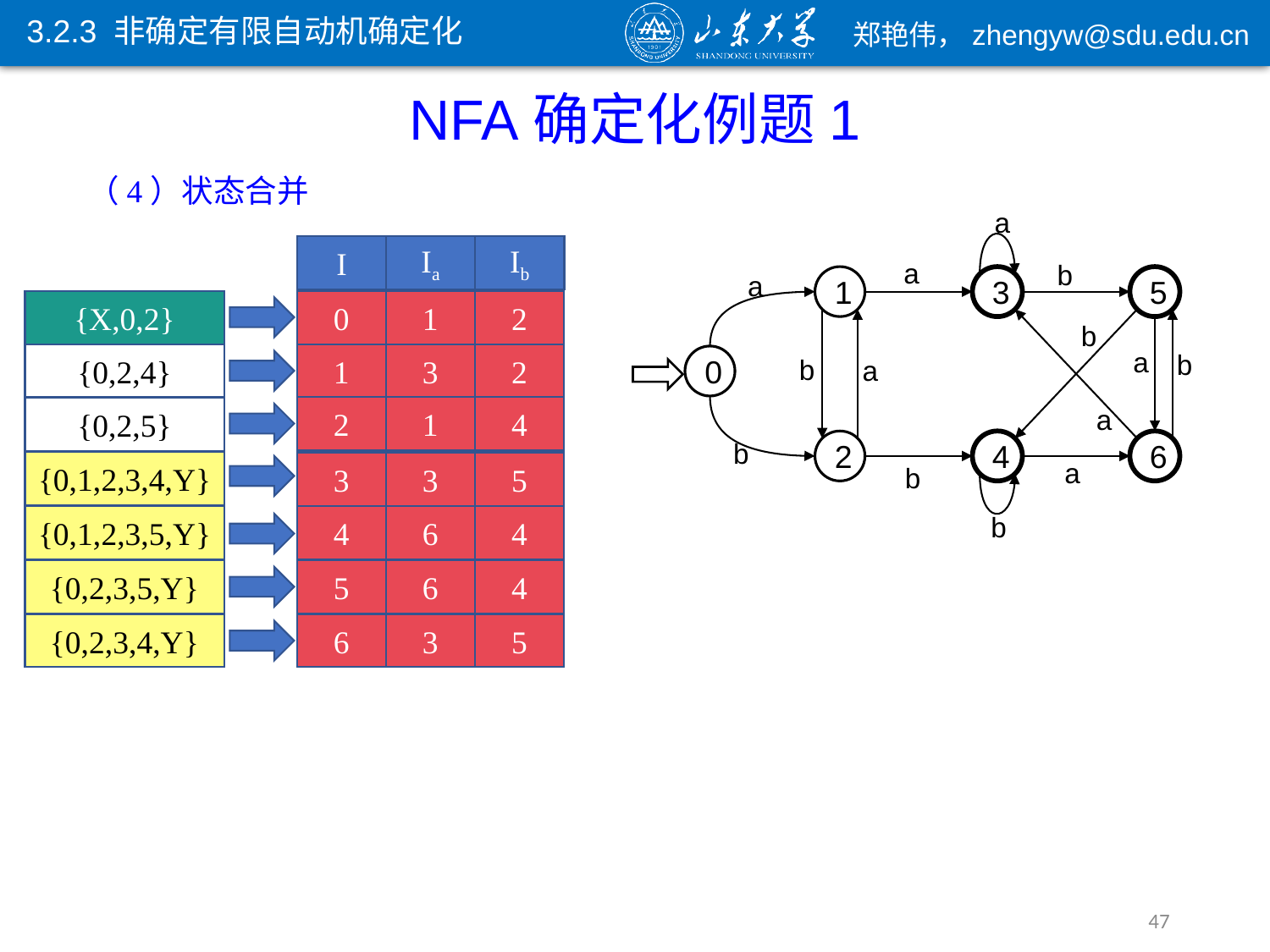

3.2.3 非确定有限自动机确定化
NFA确定化例题1
（4）状态合并
a
I
Ia
Ib
a
b
a
1
3
5
0

2
4
6
{X,0,2}
0
1
2
0
1
2

b
a
b
a
b
a
{0,2,4}
1
3
2
1
3
2

b
2
1
4
{0,2,5}
2
1
4

a
{0,1,2,3,4,Y}
3
3
5
3
3
5
b

b
{0,1,2,3,5,Y}
4
4
6
4
6
4

{0,2,3,5,Y}
5
5
6
4
6
4

{0,2,3,4,Y}
6
6
3
5
3
5

47